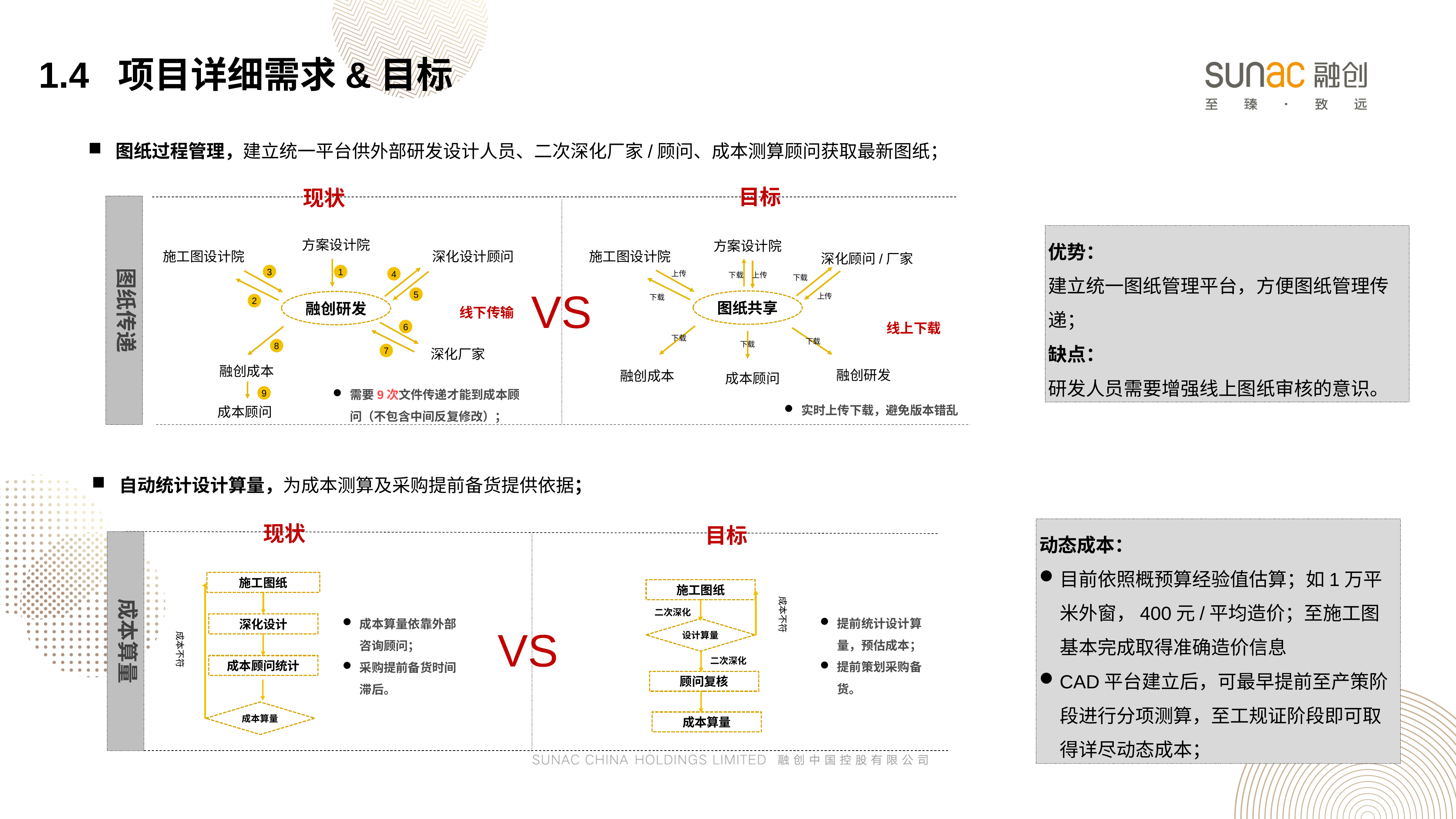

1.4  项目详细需求&目标
图纸过程管理，建立统一平台供外部研发设计人员、二次深化厂家/顾问、成本测算顾问获取最新图纸；
目标
现状
图纸传递
优势：
建立统一图纸管理平台，方便图纸管理传递；
缺点：
研发人员需要增强线上图纸审核的意识。
方案设计院
方案设计院
深化设计顾问
施工图设计院
施工图设计院
深化顾问/厂家
3
1
上传
下载     上传
4
下载
VS
5
上传
下载
图纸共享
融创研发
2
线下传输
线上下载
6
下载
下载
下载
8
深化厂家
7
融创成本
融创研发
融创成本
成本顾问
需要9次文件传递才能到成本顾问（不包含中间反复修改）；
9
实时上传下载，避免版本错乱
成本顾问
自动统计设计算量，为成本测算及采购提前备货提供依据；
动态成本：
目前依照概预算经验值估算；如1万平米外窗，400元/平均造价；至施工图基本完成取得准确造价信息
CAD平台建立后，可最早提前至产策阶段进行分项测算，至工规证阶段即可取得详尽动态成本；
现状
目标
成本算量
施工图纸
成本不符
施工图纸
二次深化
提前统计设计算量，预估成本；
提前策划采购备货。
成本算量依靠外部咨询顾问；
采购提前备货时间滞后。
深化设计
VS
设计算量
成本不符
二次深化
成本顾问统计
顾问复核
成本算量
成本算量